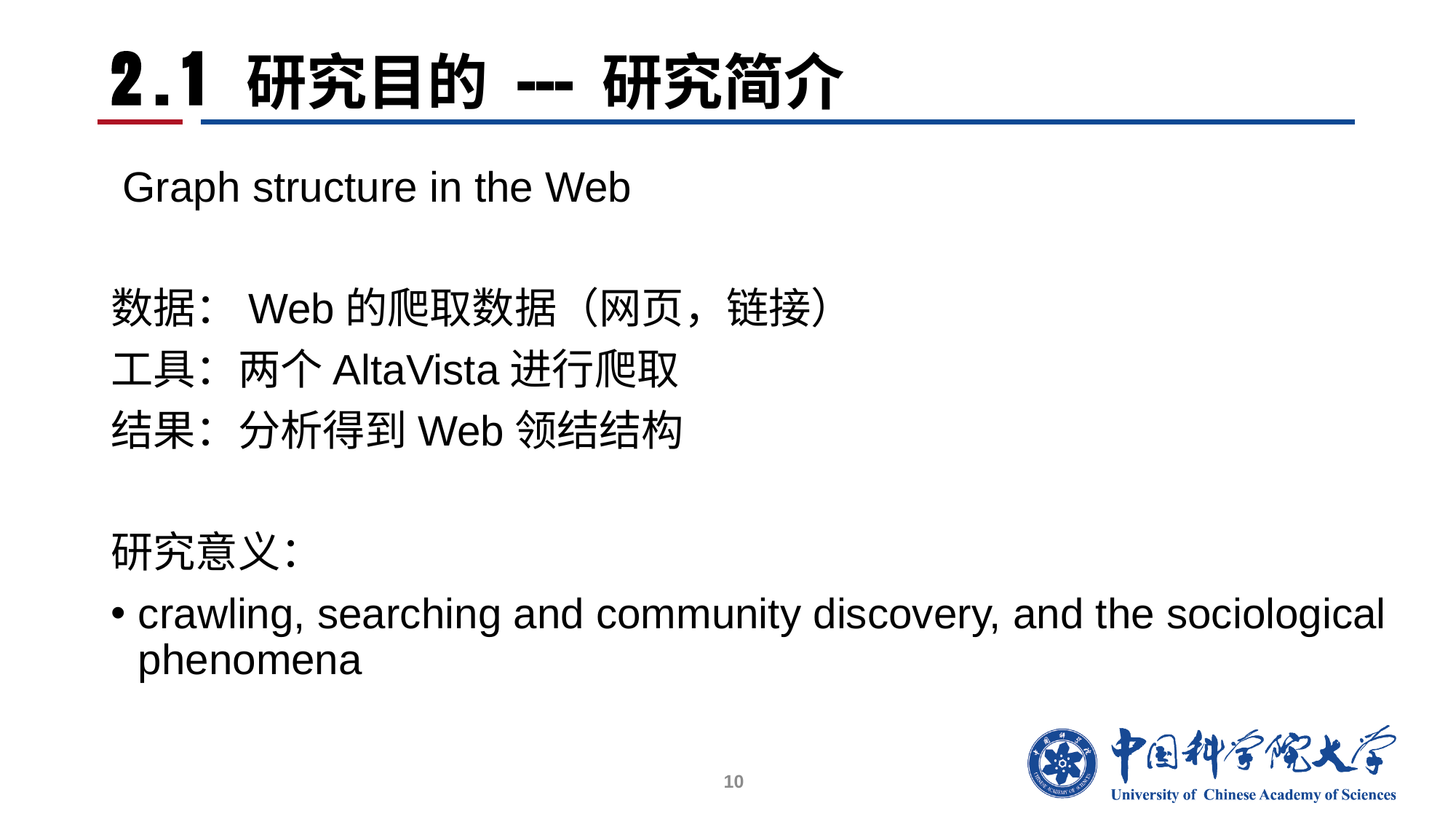

# 2 . 1  研究目的 --- 研究简介
 Graph structure in the Web

数据：Web的爬取数据（网页，链接）
工具：两个AltaVista进行爬取
结果：分析得到Web领结结构

研究意义：
crawling, searching and community discovery, and the sociological phenomena

10